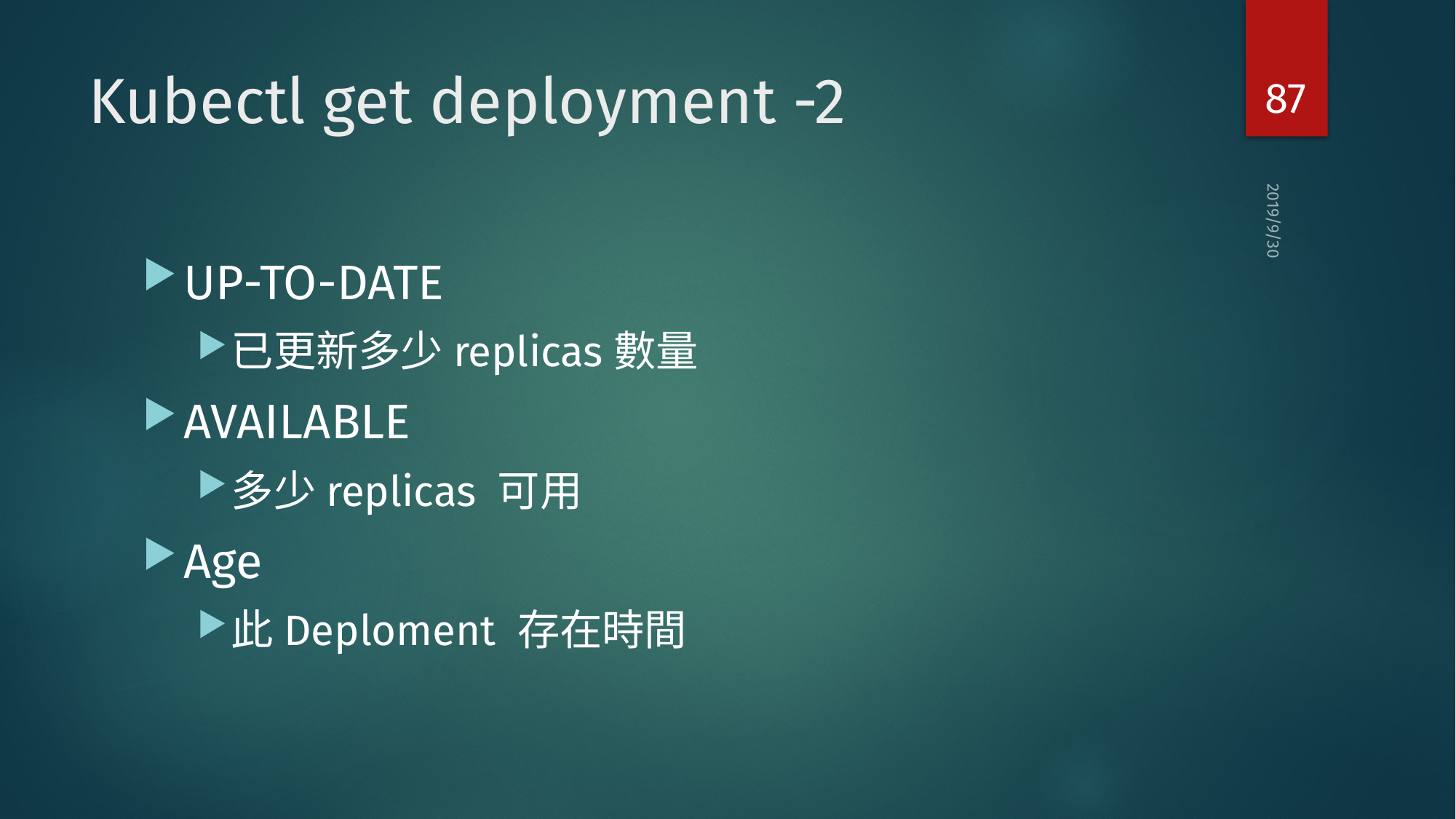

87
# Kubectl get deployment -2
2019/9/30
UP-TO-DATE
已更新多少replicas數量
AVAILABLE
多少replicas 可用
Age
此Deploment 存在時間